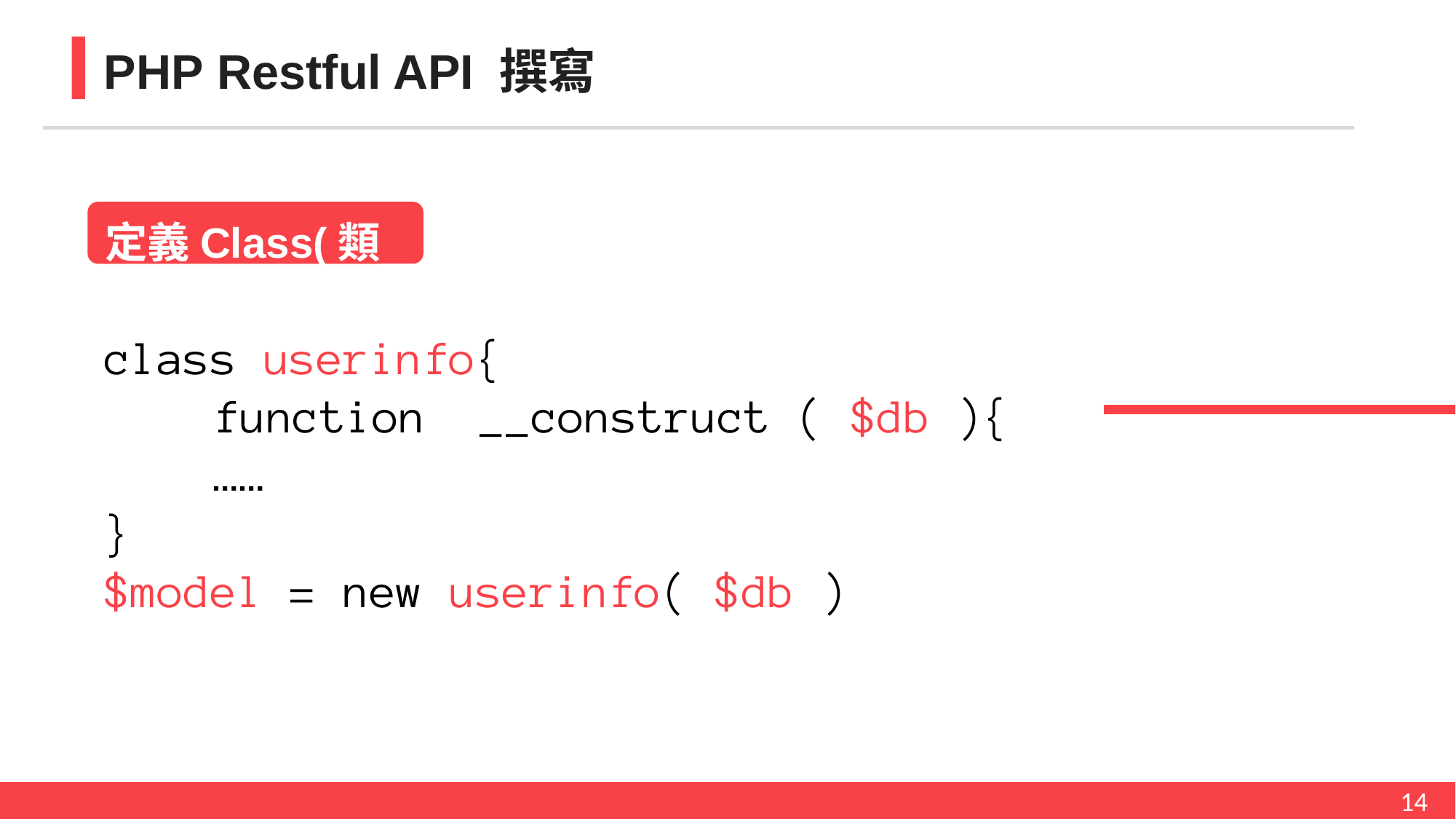

PHP Restful API 撰寫

定義Class(類別)

class userinfo{
	function  __construct ( $db ){
	……
}
$model = new userinfo( $db )
14